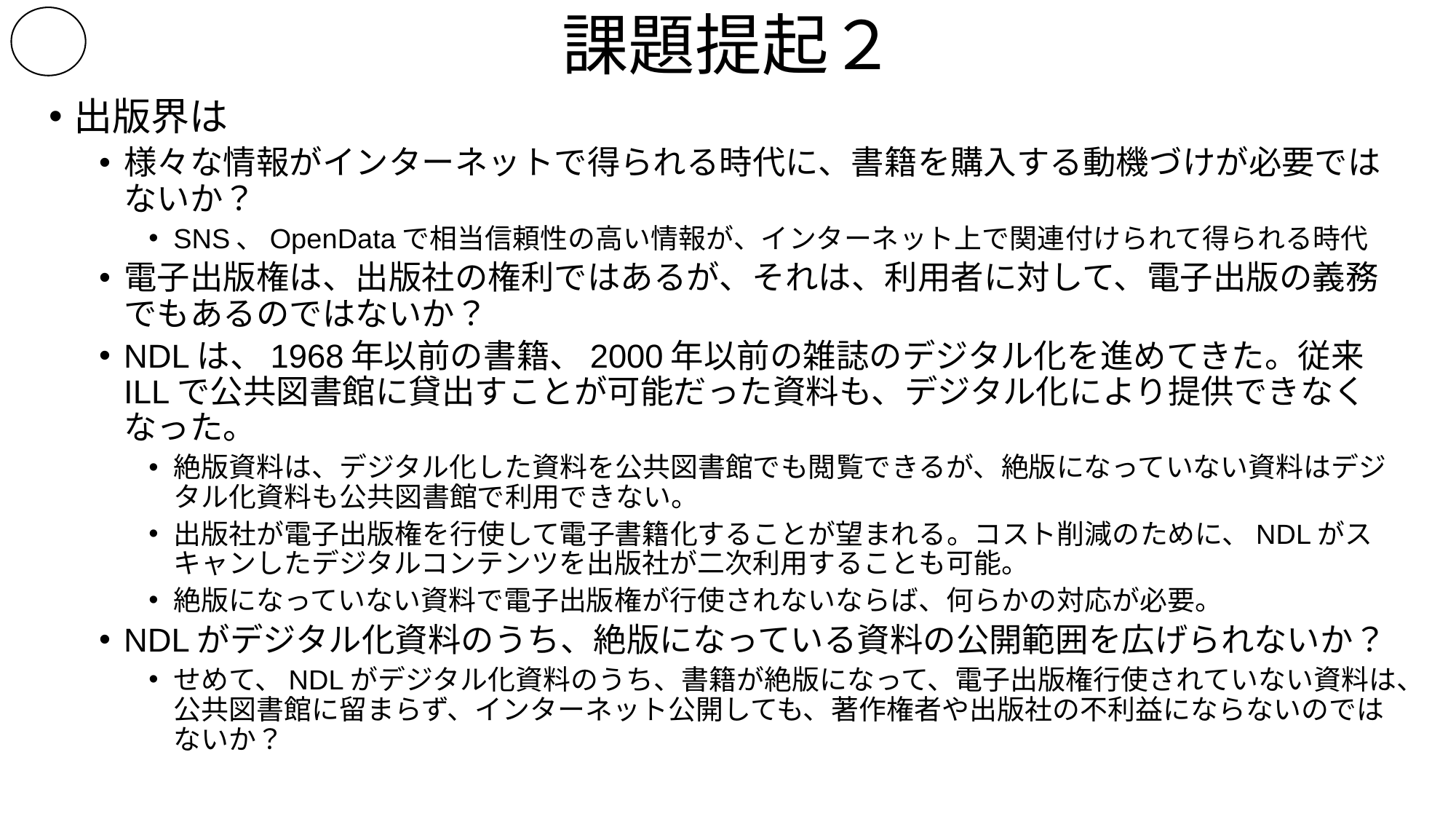

# 課題提起２

出版界は
様々な情報がインターネットで得られる時代に、書籍を購入する動機づけが必要ではないか？
SNS、OpenDataで相当信頼性の高い情報が、インターネット上で関連付けられて得られる時代
電子出版権は、出版社の権利ではあるが、それは、利用者に対して、電子出版の義務でもあるのではないか？
NDLは、1968年以前の書籍、2000年以前の雑誌のデジタル化を進めてきた。従来ILLで公共図書館に貸出すことが可能だった資料も、デジタル化により提供できなくなった。
絶版資料は、デジタル化した資料を公共図書館でも閲覧できるが、絶版になっていない資料はデジタル化資料も公共図書館で利用できない。
出版社が電子出版権を行使して電子書籍化することが望まれる。コスト削減のために、NDLがスキャンしたデジタルコンテンツを出版社が二次利用することも可能。
絶版になっていない資料で電子出版権が行使されないならば、何らかの対応が必要。
NDLがデジタル化資料のうち、絶版になっている資料の公開範囲を広げられないか？
せめて、NDLがデジタル化資料のうち、書籍が絶版になって、電子出版権行使されていない資料は、公共図書館に留まらず、インターネット公開しても、著作権者や出版社の不利益にならないのではないか？